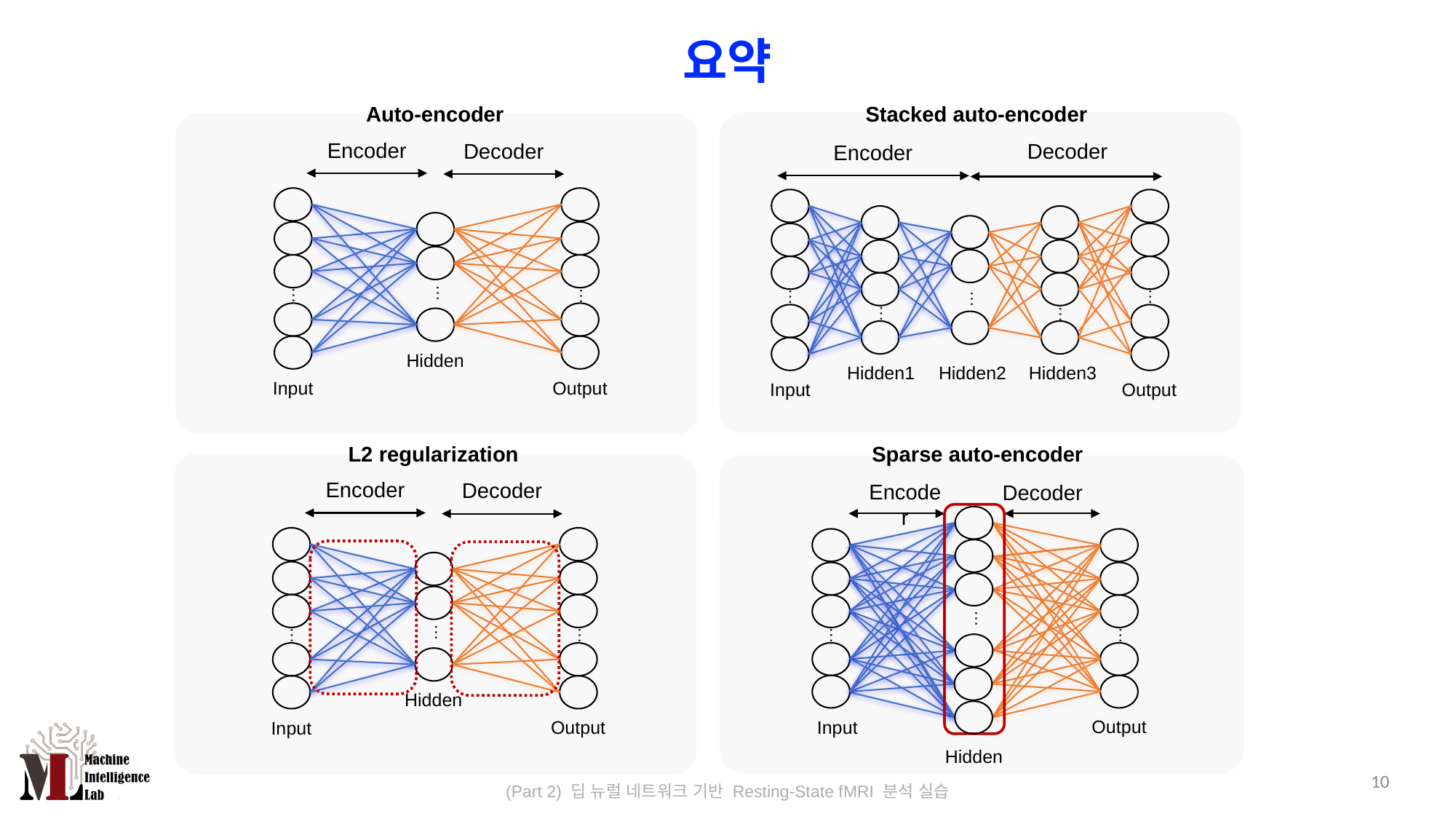

# 요약
Auto-encoder

Encoder
Decoder

Hidden
Output
Input
…
…
…
Stacked auto-encoder

Decoder
Encoder

Hidden3
Hidden1
Hidden2
Output
Input
…
…
…
…
…
L2 regularization

Encoder
Decoder

Hidden
Output
Input
…
…
…
Sparse auto-encoder

Encoder
Decoder

…

…
…

Output
Hidden
Input

10
(Part 2) 딥 뉴럴 네트워크 기반 Resting-State fMRI 분석 실습